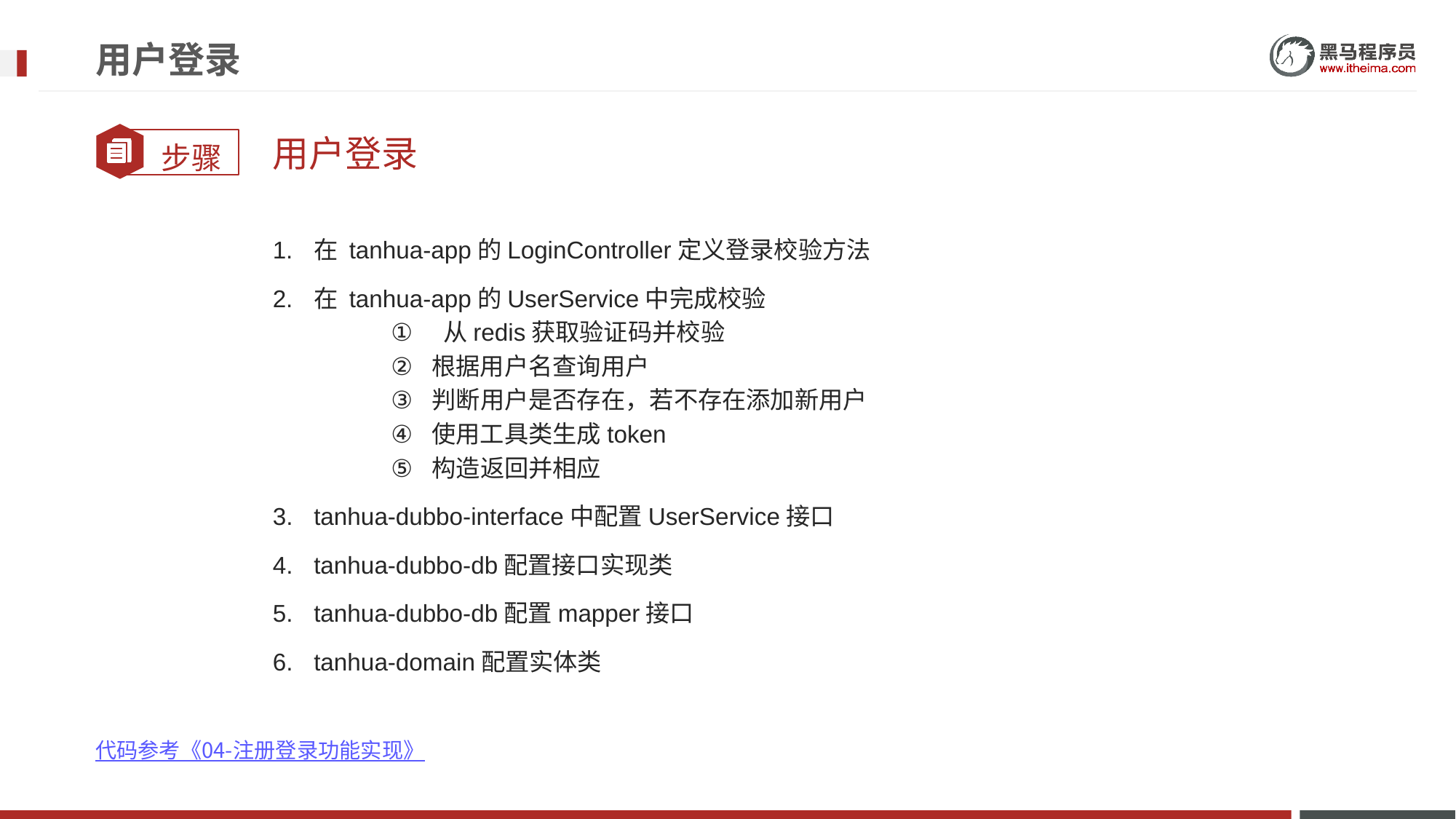

# 用户登录
用户登录
在 tanhua-app的LoginController定义登录校验方法
在 tanhua-app的UserService中完成校验
 从redis获取验证码并校验
根据用户名查询用户
判断用户是否存在，若不存在添加新用户
使用工具类生成token
构造返回并相应
tanhua-dubbo-interface中配置UserService接口
tanhua-dubbo-db配置接口实现类
tanhua-dubbo-db配置mapper接口
tanhua-domain配置实体类

代码参考《04-注册登录功能实现》